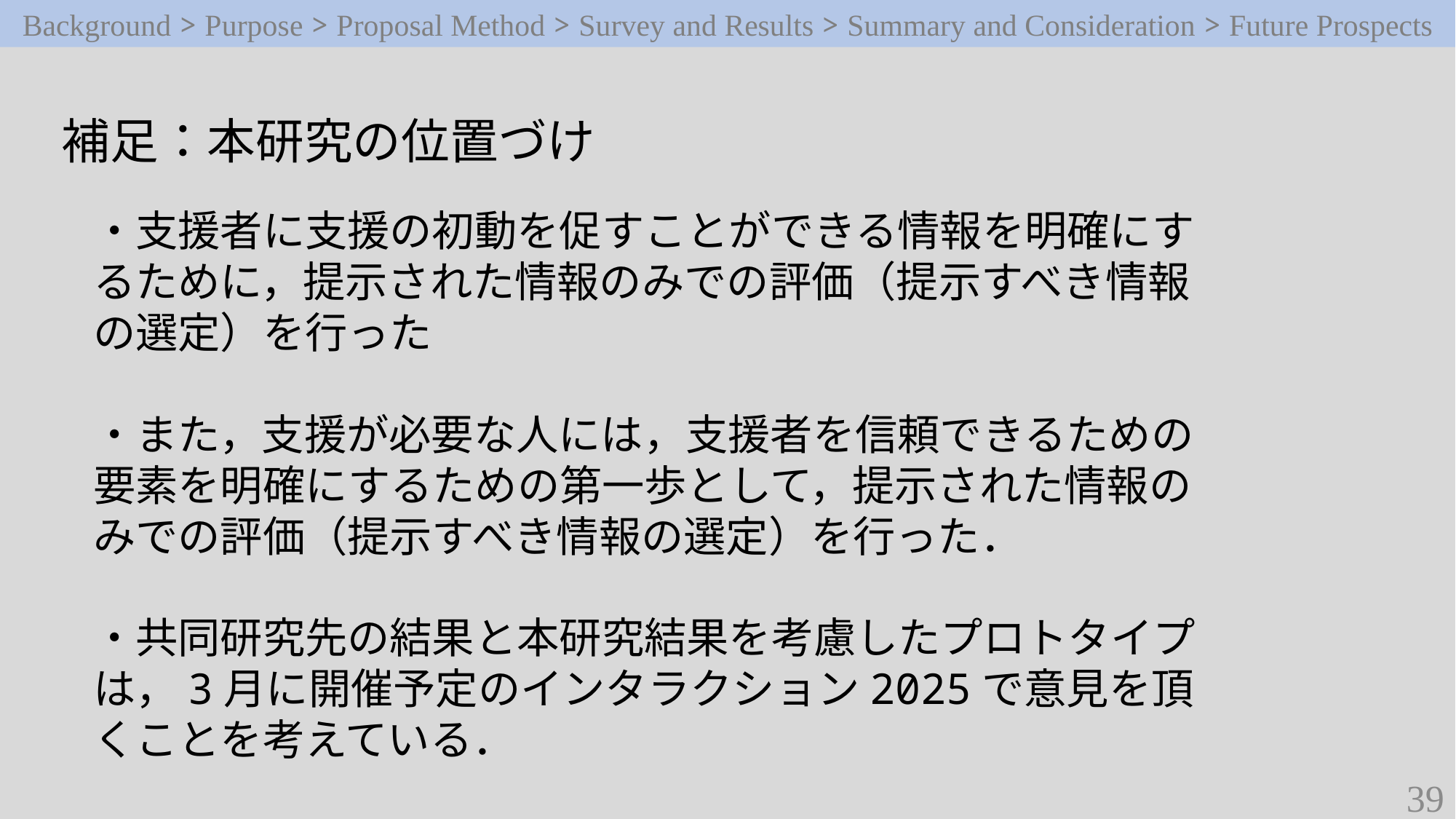

Background > Purpose > Proposal Method > Survey and Results > Summary and Consideration > Future Prospects
補足：本研究の位置づけ
・支援者に支援の初動を促すことができる情報を明確にするために，提示された情報のみでの評価（提示すべき情報の選定）を行った

・また，支援が必要な人には，支援者を信頼できるための要素を明確にするための第一歩として，提示された情報のみでの評価（提示すべき情報の選定）を行った．

・共同研究先の結果と本研究結果を考慮したプロトタイプは，3月に開催予定のインタラクション2025で意見を頂くことを考えている．
39